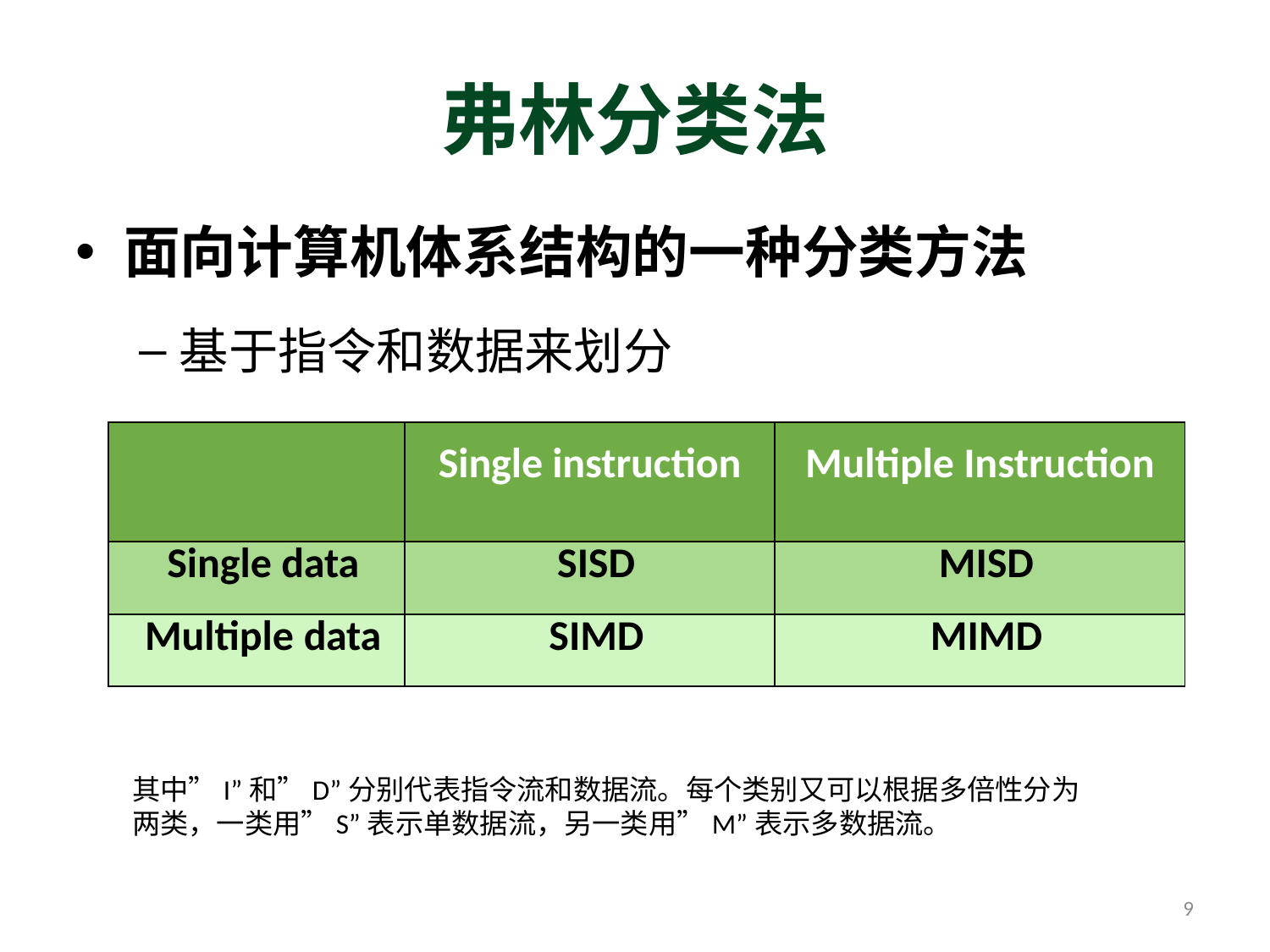

# 弗林分类法
面向计算机体系结构的一种分类方法
基于指令和数据来划分
|  | Single instruction | Multiple Instruction |
| --- | --- | --- |
| Single data | SISD | MISD |
| Multiple data | SIMD | MIMD |
其中”I”和”D”分别代表指令流和数据流。每个类别又可以根据多倍性分为两类，一类用”S”表示单数据流，另一类用”M”表示多数据流。
9